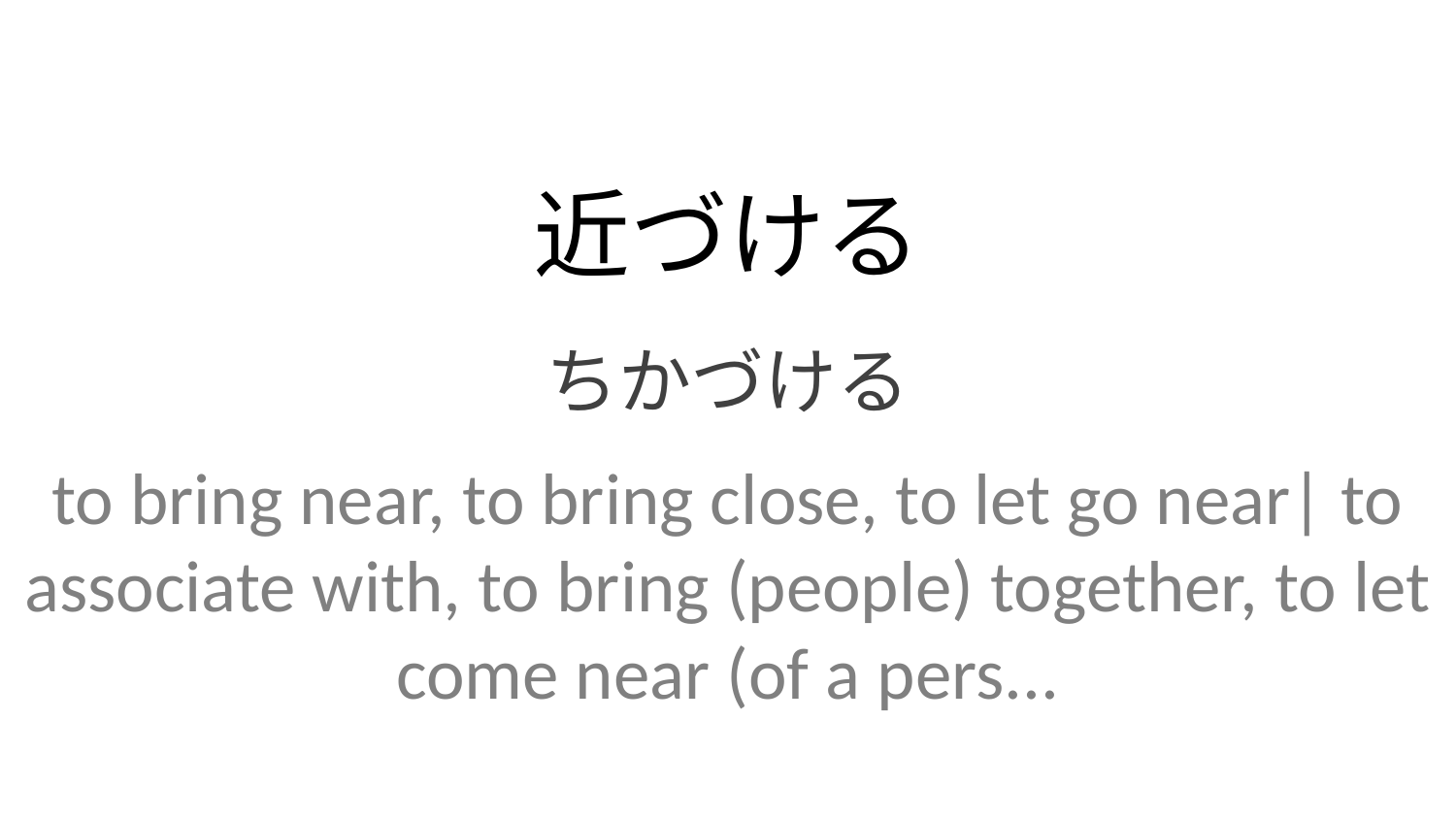

近づける

ちかづける
to bring near, to bring close, to let go near| to associate with, to bring (people) together, to let come near (of a pers...